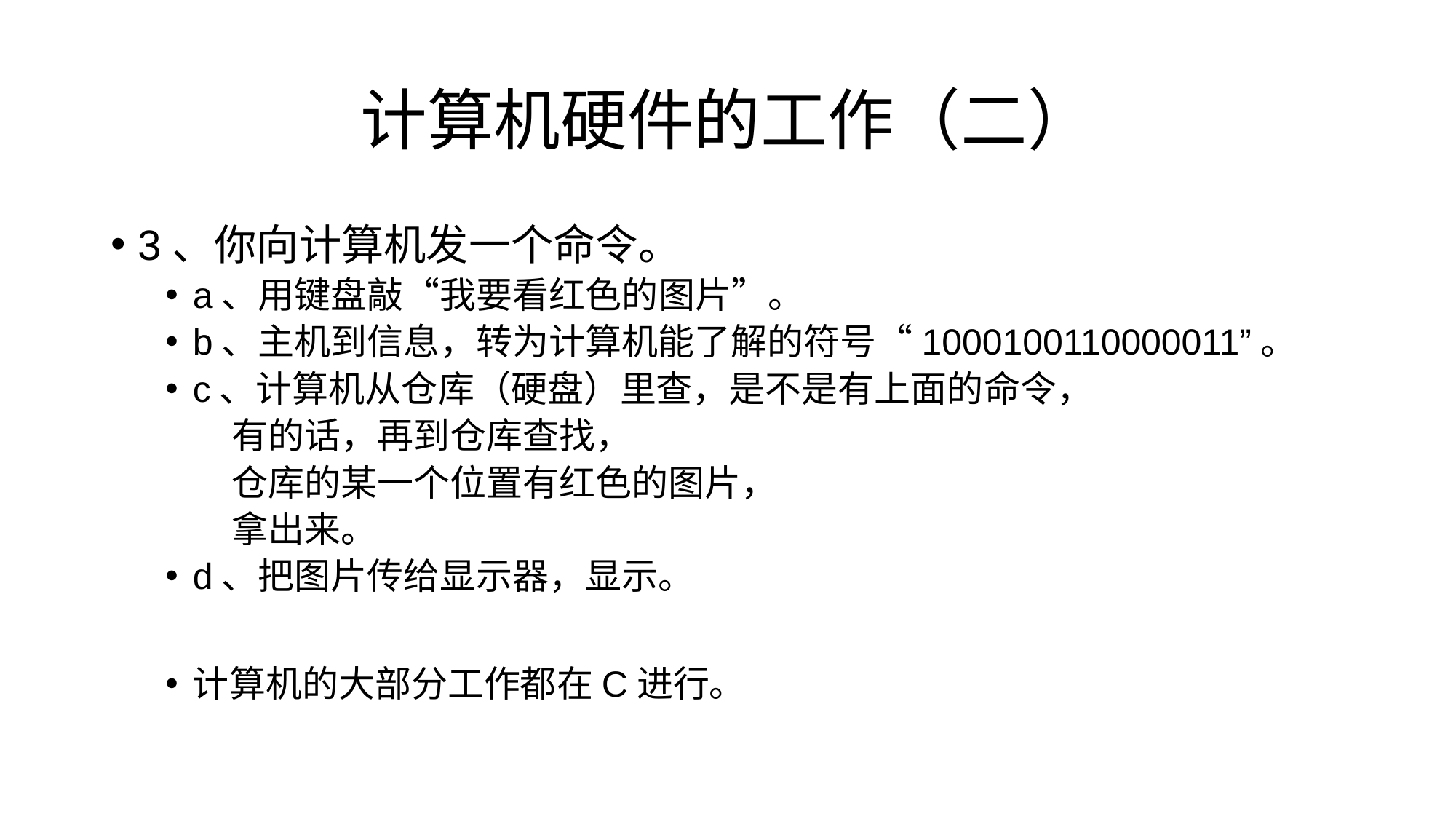

# 计算机硬件的工作（二）
3、你向计算机发一个命令。
a、用键盘敲“我要看红色的图片”。
b、主机到信息，转为计算机能了解的符号“1000100110000011”。
c、计算机从仓库（硬盘）里查，是不是有上面的命令，
       有的话，再到仓库查找，
       仓库的某一个位置有红色的图片，
       拿出来。
d、把图片传给显示器，显示。

计算机的大部分工作都在C进行。